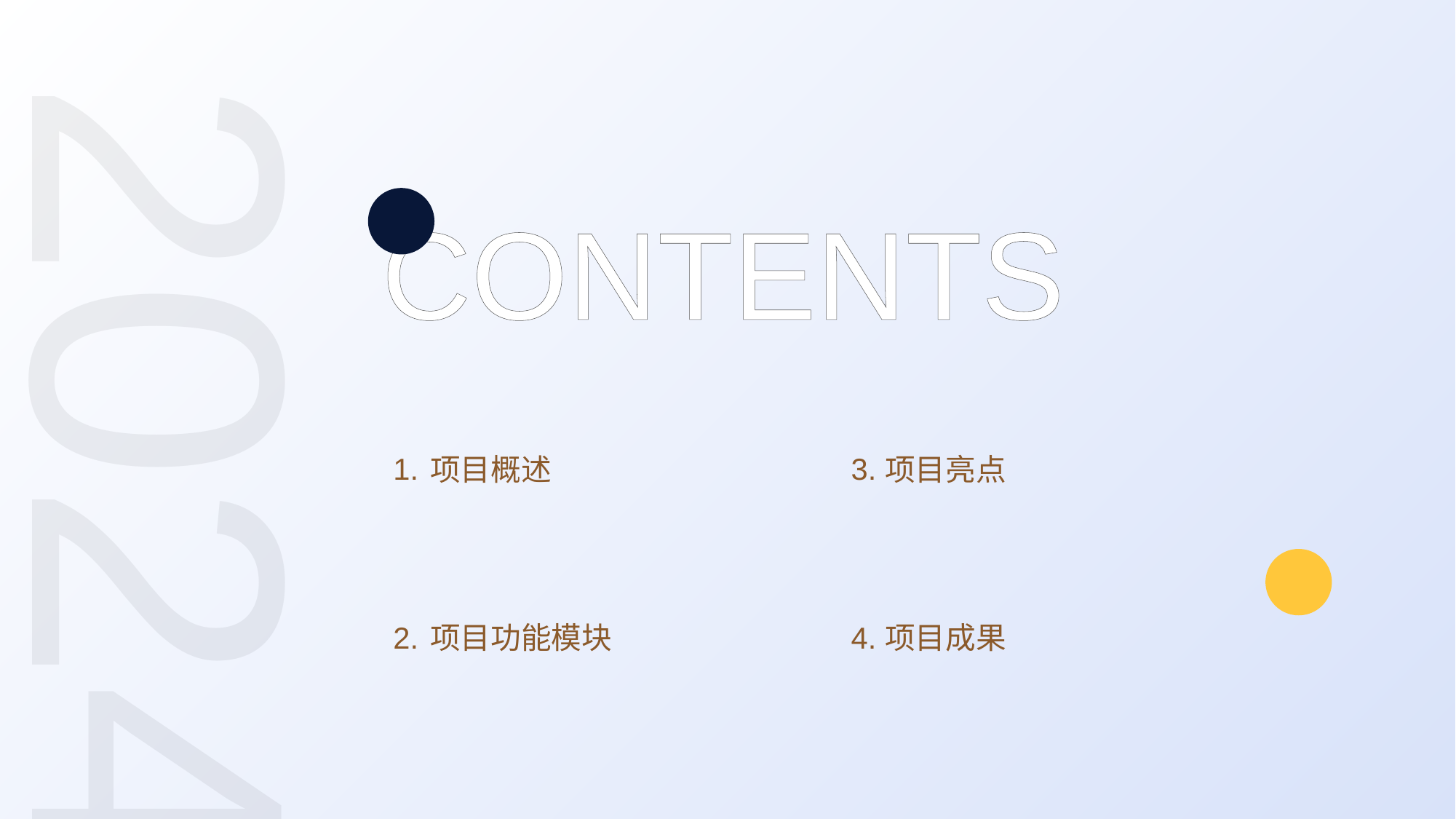

CONTENTS

2024
项目概述
项目亮点
1.
3.

项目功能模块
项目成果
2.
4.